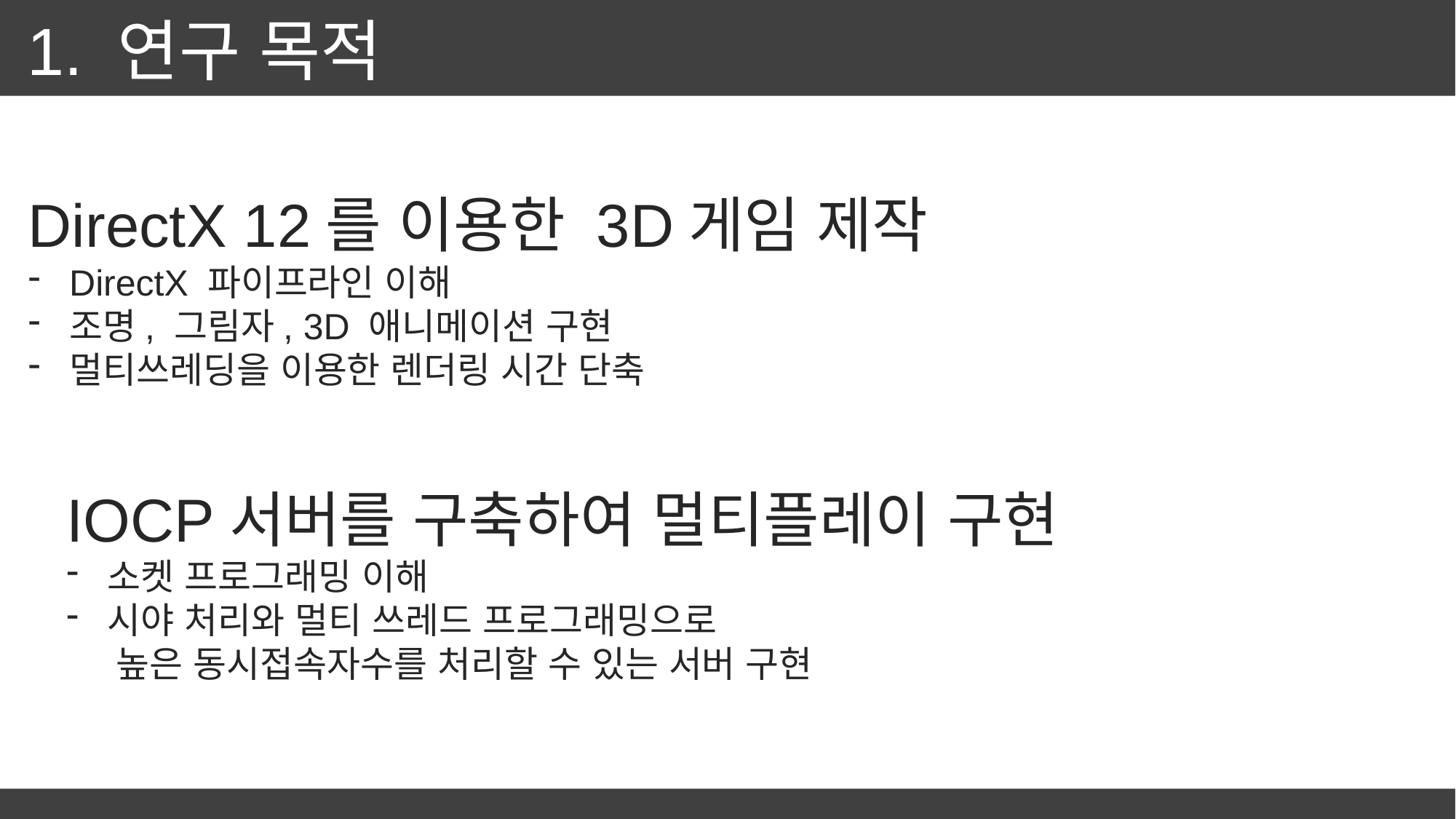

1. 연구 목적
DirectX 12를 이용한 3D게임 제작
DirectX 파이프라인 이해
조명, 그림자, 3D 애니메이션 구현
멀티쓰레딩을 이용한 렌더링 시간 단축
IOCP서버를 구축하여 멀티플레이 구현
소켓 프로그래밍 이해
시야 처리와 멀티 쓰레드 프로그래밍으로
    높은 동시접속자수를 처리할 수 있는 서버 구현